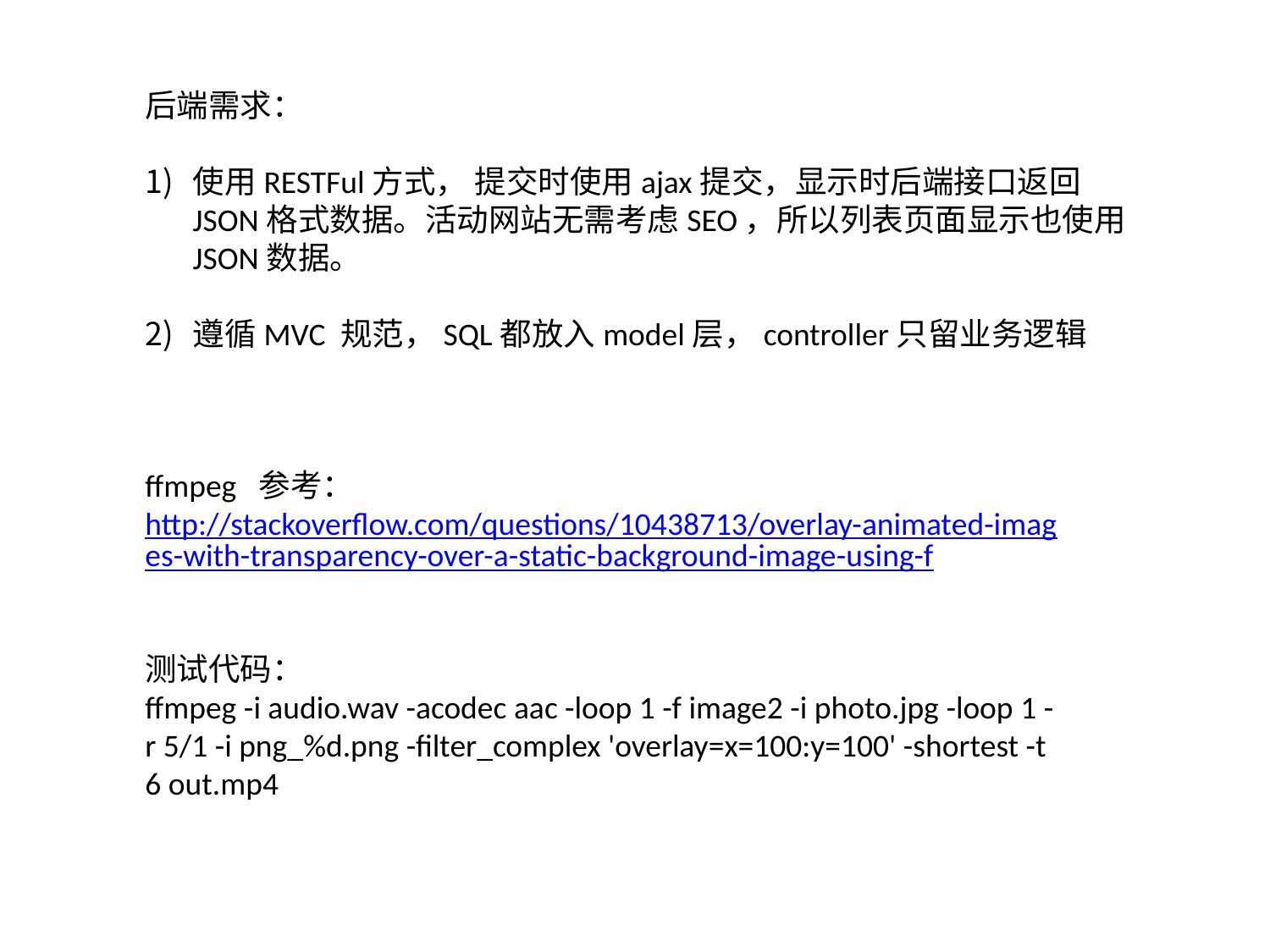

后端需求：

使用RESTFul方式， 提交时使用ajax提交，显示时后端接口返回JSON格式数据。活动网站无需考虑SEO，所以列表页面显示也使用JSON数据。

遵循MVC 规范，SQL都放入model层，controller只留业务逻辑
ffmpeg  参考：
http://stackoverflow.com/questions/10438713/overlay-animated-images-with-transparency-over-a-static-background-image-using-f

测试代码：
ffmpeg -i audio.wav -acodec aac -loop 1 -f image2 -i photo.jpg -loop 1 -r 5/1 -i png_%d.png -filter_complex 'overlay=x=100:y=100' -shortest -t 6 out.mp4